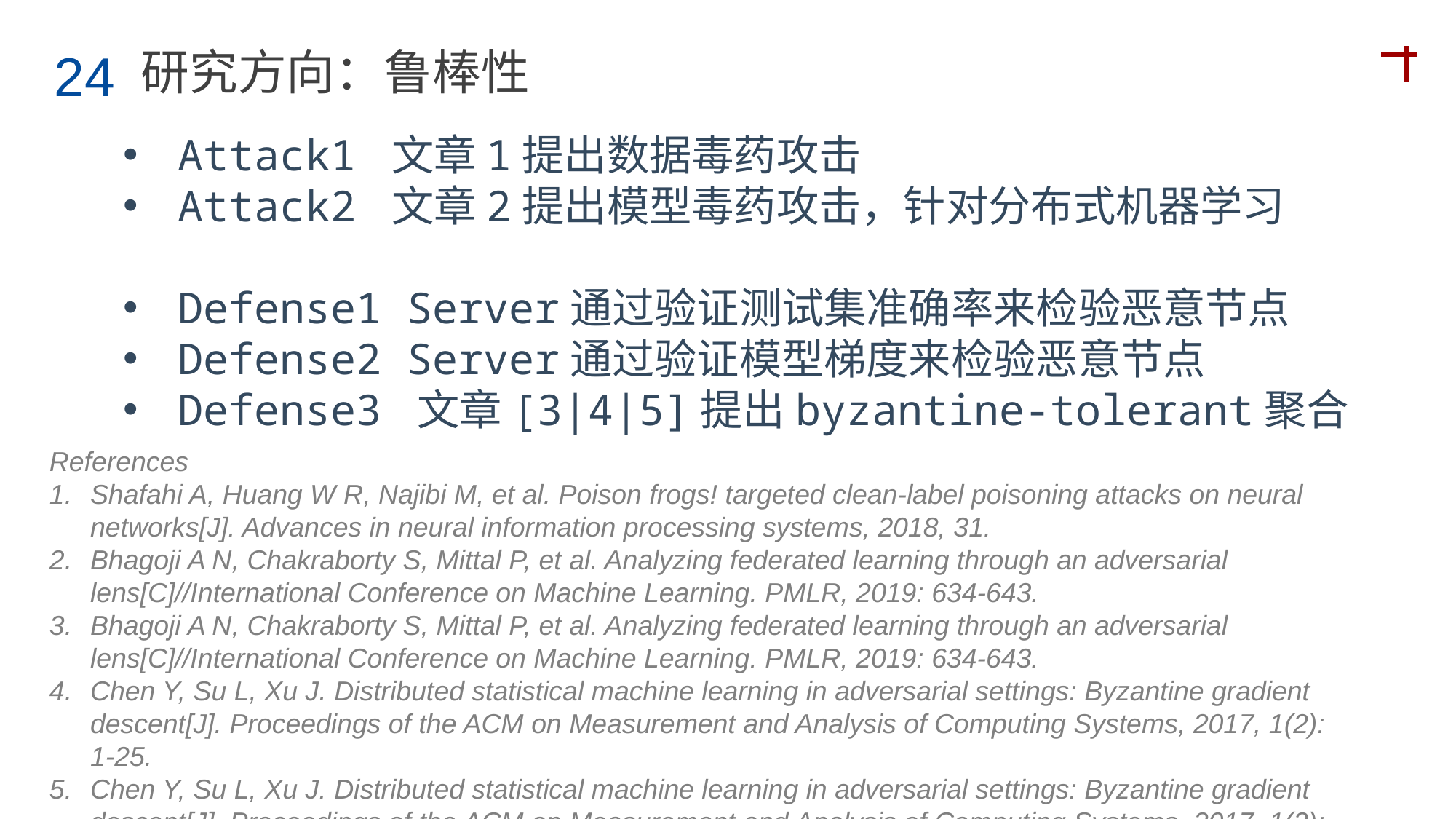

研究方向：鲁棒性
24
Attack1 文章1提出数据毒药攻击
Attack2 文章2提出模型毒药攻击，针对分布式机器学习

Defense1 Server通过验证测试集准确率来检验恶意节点
Defense2 Server通过验证模型梯度来检验恶意节点
Defense3 文章[3|4|5]提出byzantine-tolerant聚合

References
Shafahi A, Huang W R, Najibi M, et al. Poison frogs! targeted clean-label poisoning attacks on neural networks[J]. Advances in neural information processing systems, 2018, 31.
Bhagoji A N, Chakraborty S, Mittal P, et al. Analyzing federated learning through an adversarial lens[C]//International Conference on Machine Learning. PMLR, 2019: 634-643.
Bhagoji A N, Chakraborty S, Mittal P, et al. Analyzing federated learning through an adversarial lens[C]//International Conference on Machine Learning. PMLR, 2019: 634-643.
Chen Y, Su L, Xu J. Distributed statistical machine learning in adversarial settings: Byzantine gradient descent[J]. Proceedings of the ACM on Measurement and Analysis of Computing Systems, 2017, 1(2): 1-25.
Chen Y, Su L, Xu J. Distributed statistical machine learning in adversarial settings: Byzantine gradient descent[J]. Proceedings of the ACM on Measurement and Analysis of Computing Systems, 2017, 1(2): 1-25.